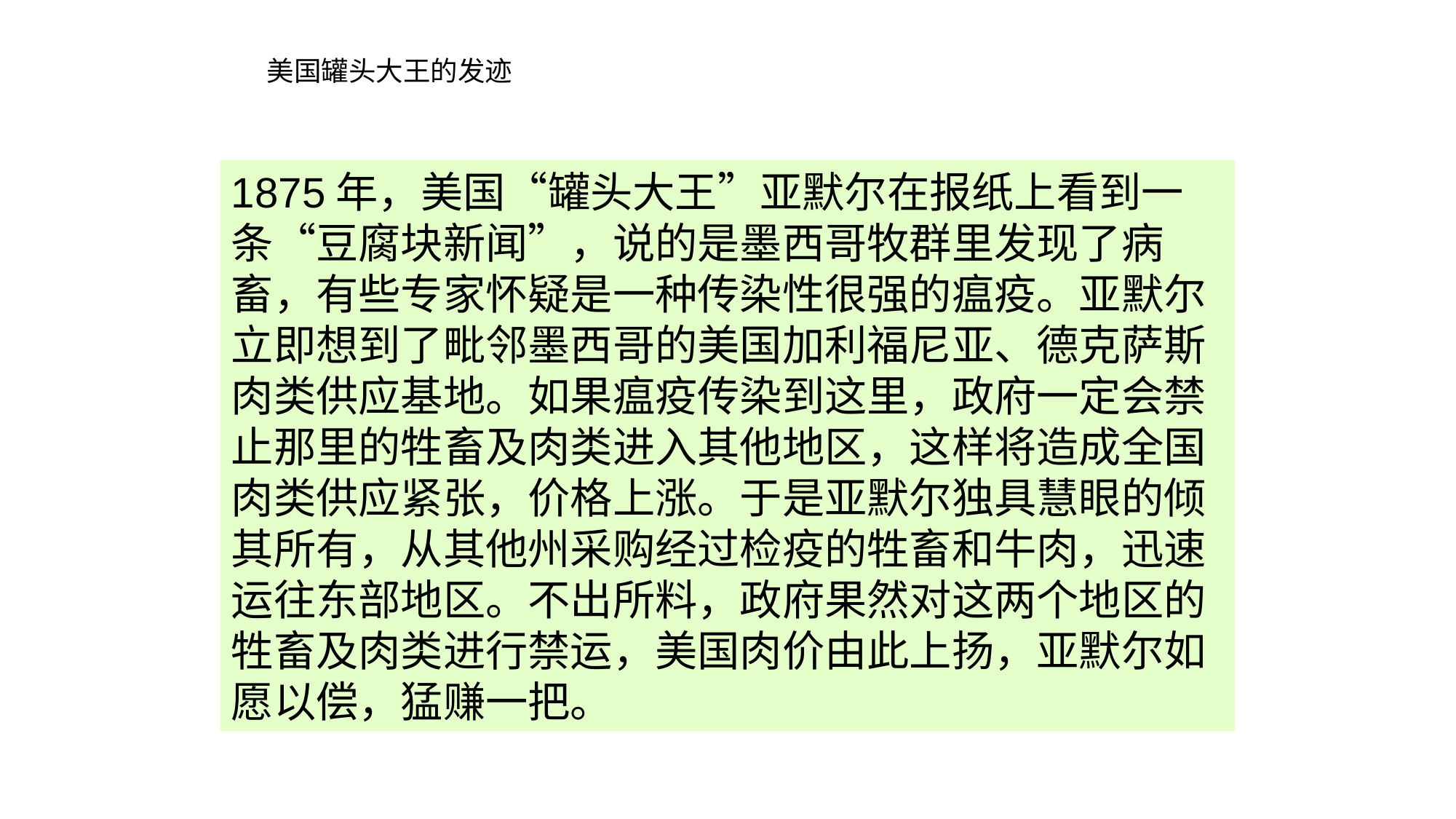

美国罐头大王的发迹
1875年，美国“罐头大王”亚默尔在报纸上看到一条“豆腐块新闻”，说的是墨西哥牧群里发现了病畜，有些专家怀疑是一种传染性很强的瘟疫。亚默尔立即想到了毗邻墨西哥的美国加利福尼亚、德克萨斯肉类供应基地。如果瘟疫传染到这里，政府一定会禁止那里的牲畜及肉类进入其他地区，这样将造成全国肉类供应紧张，价格上涨。于是亚默尔独具慧眼的倾其所有，从其他州采购经过检疫的牲畜和牛肉，迅速运往东部地区。不出所料，政府果然对这两个地区的牲畜及肉类进行禁运，美国肉价由此上扬，亚默尔如愿以偿，猛赚一把。